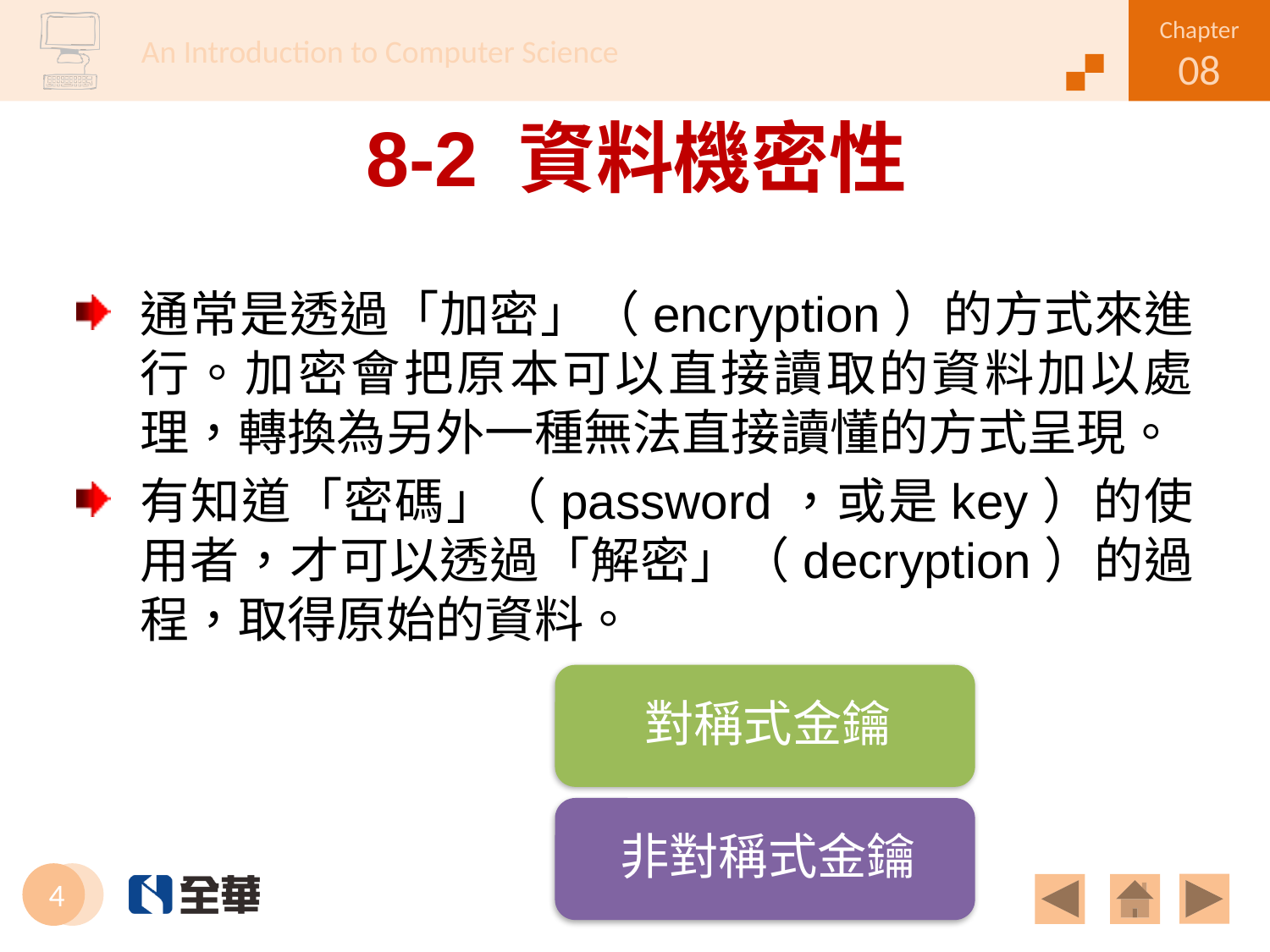

# 8-2 資料機密性
通常是透過「加密」（encryption）的方式來進行。加密會把原本可以直接讀取的資料加以處理，轉換為另外一種無法直接讀懂的方式呈現。
有知道「密碼」（password，或是key）的使用者，才可以透過「解密」（decryption）的過程，取得原始的資料。
對稱式金鑰
非對稱式金鑰